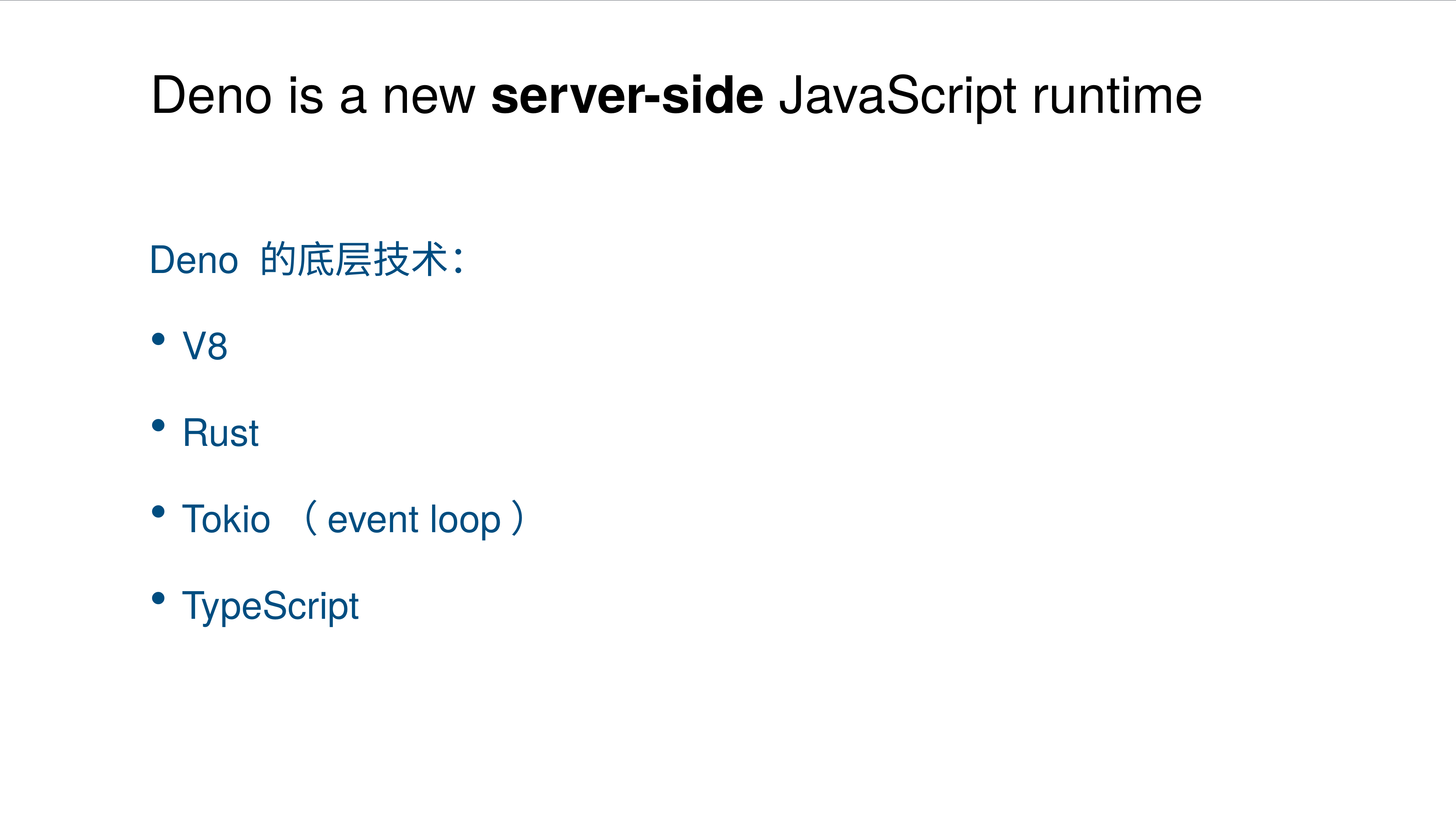

# Deno is a new server-side JavaScript runtime
Deno 的底层技术：
V8
Rust
Tokio（event loop）
TypeScript